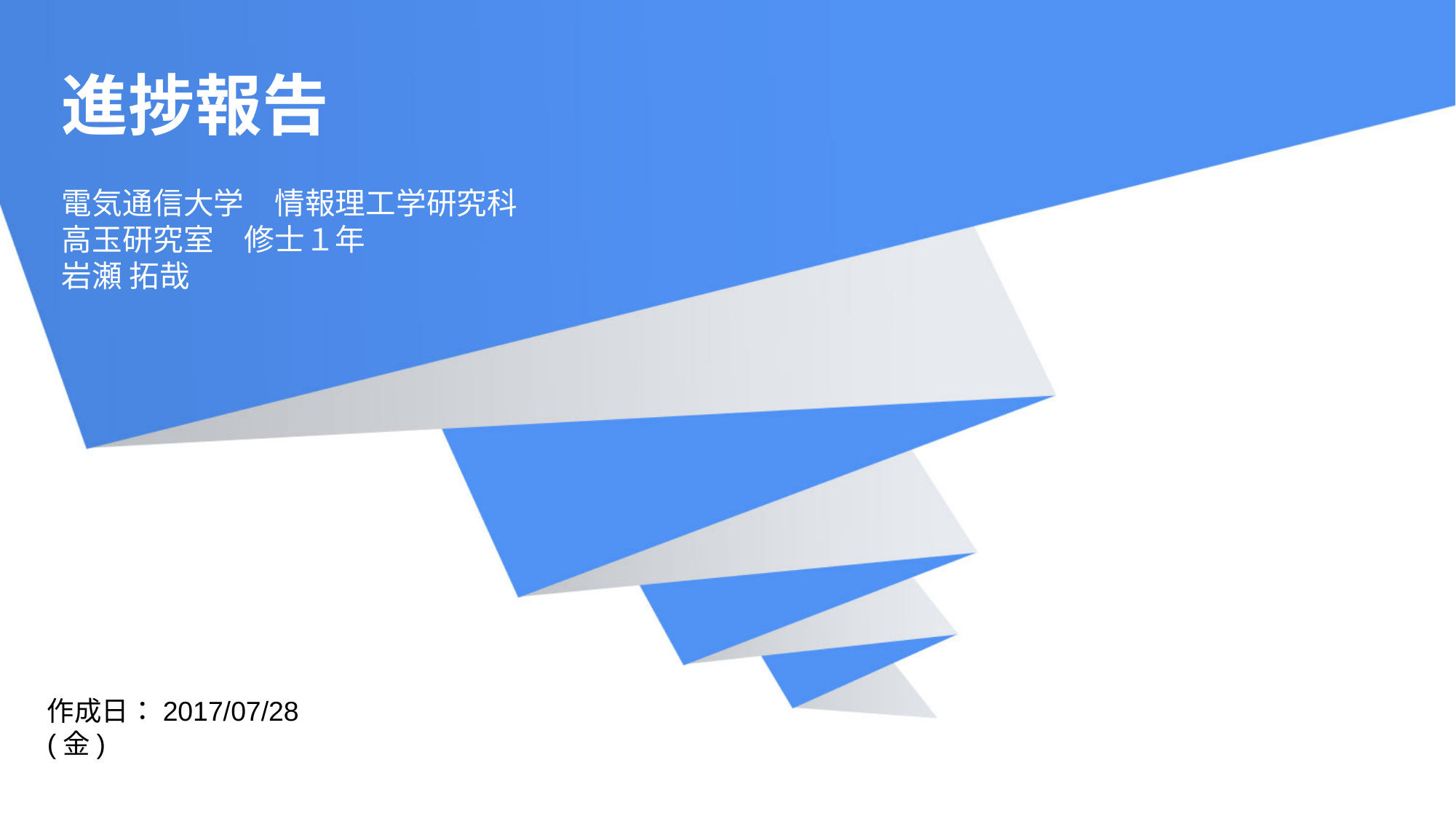

進捗報告
電気通信大学　情報理工学研究科 高玉研究室　修士１年
岩瀬 拓哉
作成日：2017/07/28(金)